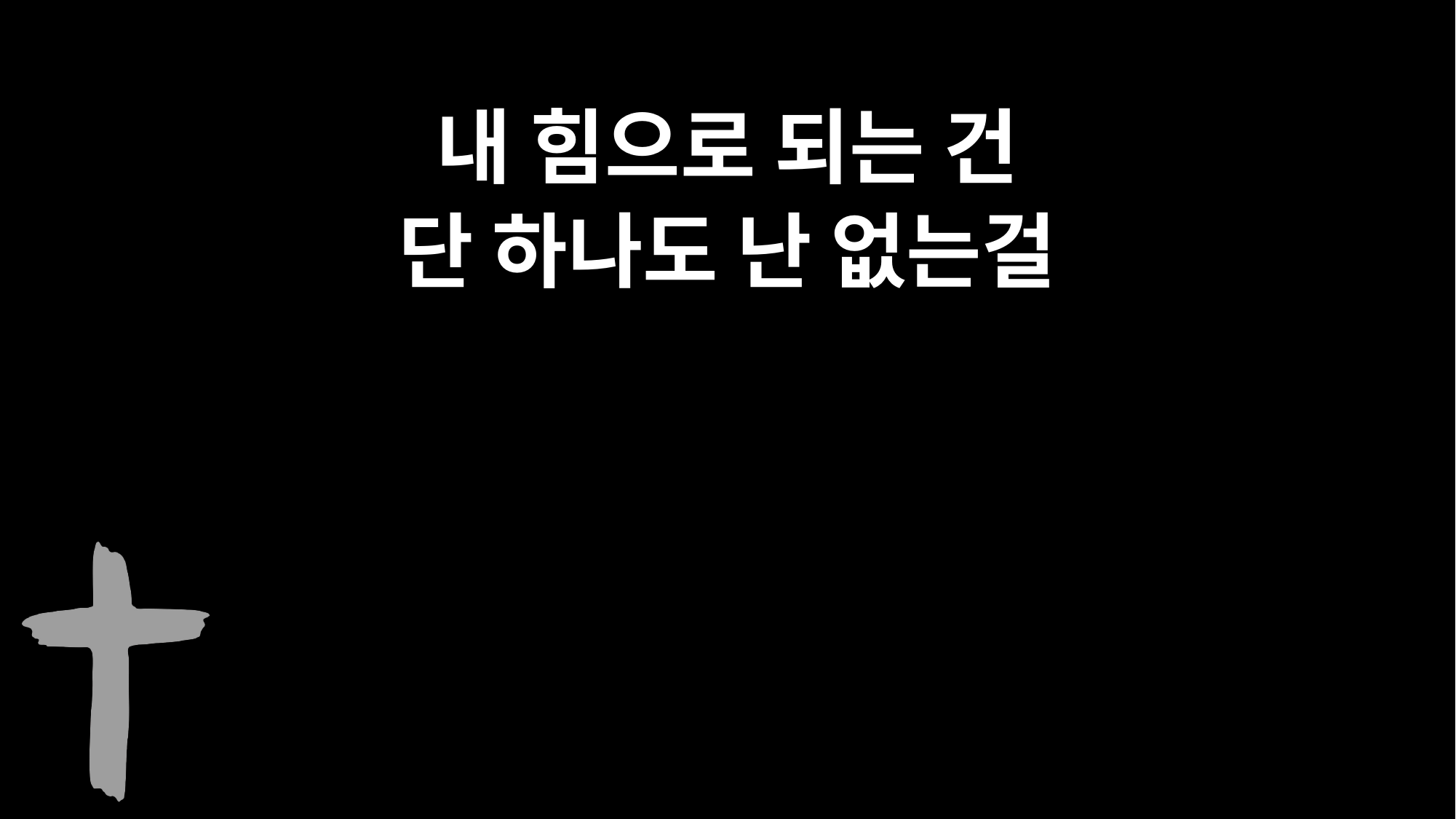

내 힘으로 되는 건
단 하나도 난 없는걸